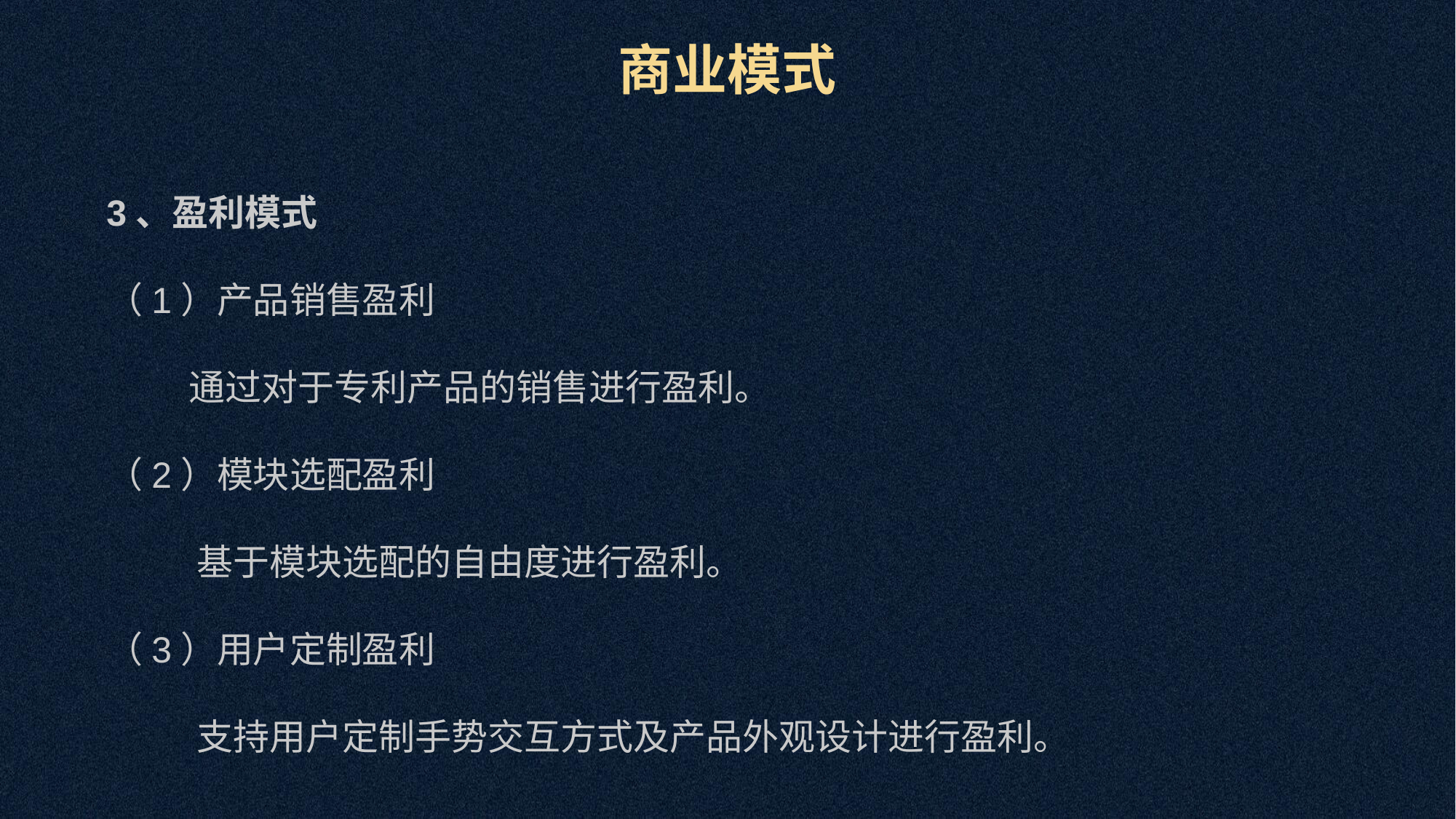

商业模式
3、盈利模式

（1）产品销售盈利

         通过对于专利产品的销售进行盈利。

（2）模块选配盈利

          基于模块选配的自由度进行盈利。

（3）用户定制盈利

          支持用户定制手势交互方式及产品外观设计进行盈利。